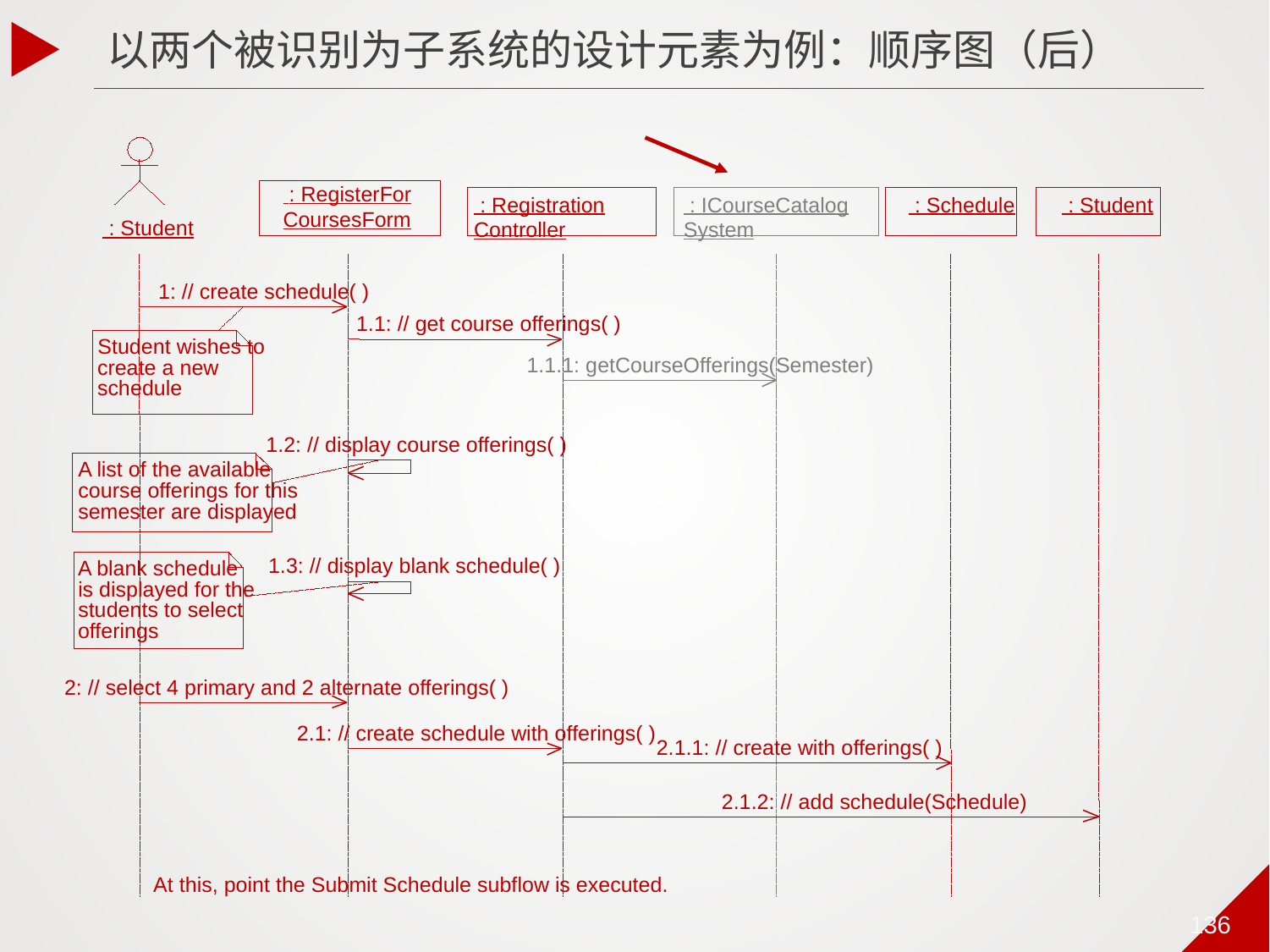

136
以两个被识别为子系统的设计元素为例：顺序图（后）

 : RegisterFor
CoursesForm

 : Registration
Controller
 : ICourseCatalog
System
 : Schedule
 : Student
 : Student

1: // create schedule( )

1.1: // get course offerings( )

Student wishes to

1.1.1: getCourseOfferings(Semester)
create a new

schedule

1.2: // display course offerings( )

A list of the available

course offerings for this
semester are displayed

1.3: // display blank schedule( )
A blank schedule
is displayed for the

students to select
offerings
2: // select 4 primary and 2 alternate offerings( )

2.1: // create schedule with offerings( )
2.1.1: // create with offerings( )

2.1.2: // add schedule(Schedule)

At this, point the Submit Schedule subflow is executed.